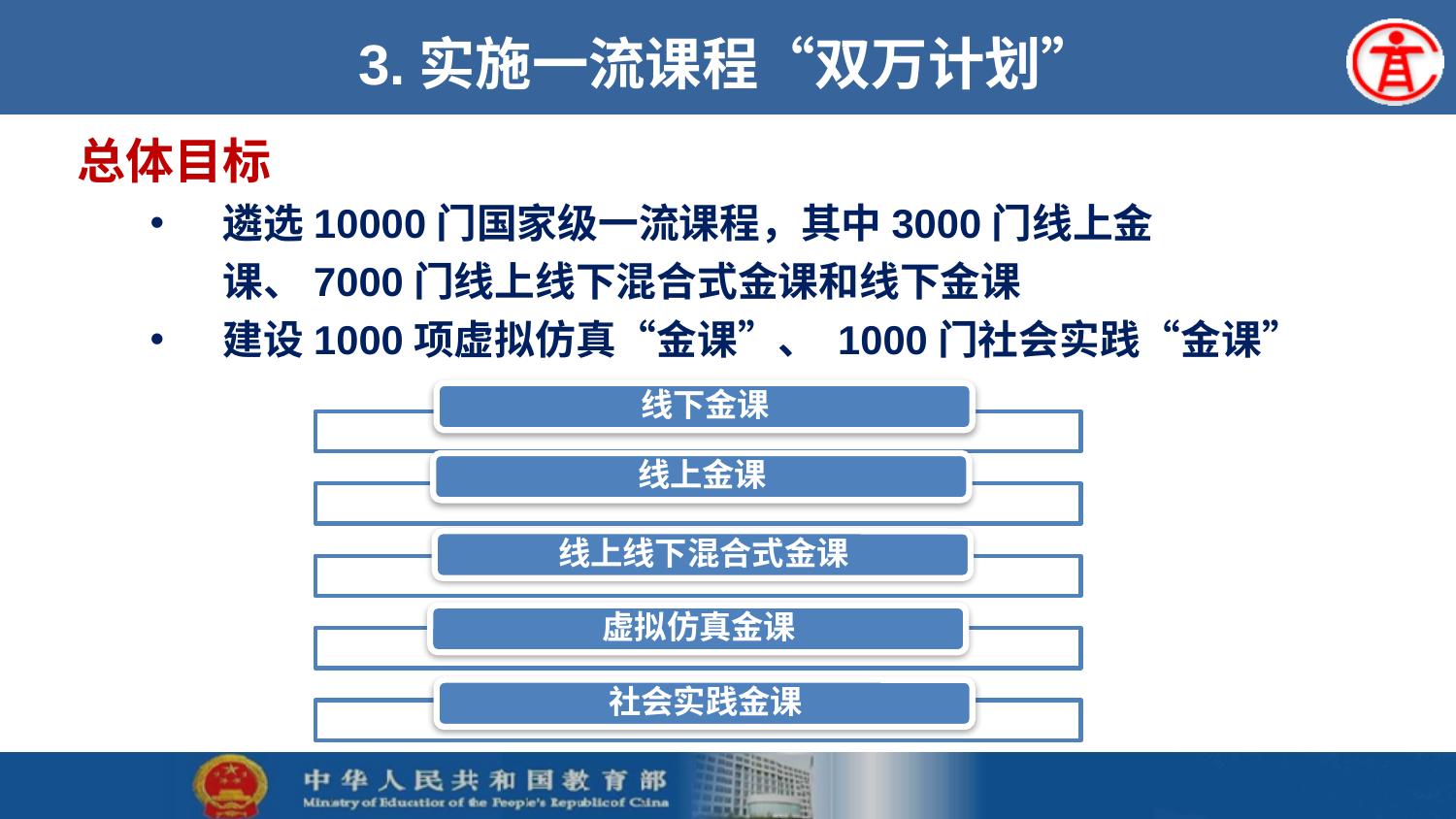

# 3.实施一流课程“双万计划”
总体目标
遴选10000门国家级一流课程，其中3000门线上金课、7000门线上线下混合式金课和线下金课
建设1000项虚拟仿真“金课”、 1000门社会实践“金课”
线下金课
线上金课
线上线下混合式金课
虚拟仿真金课
社会实践金课